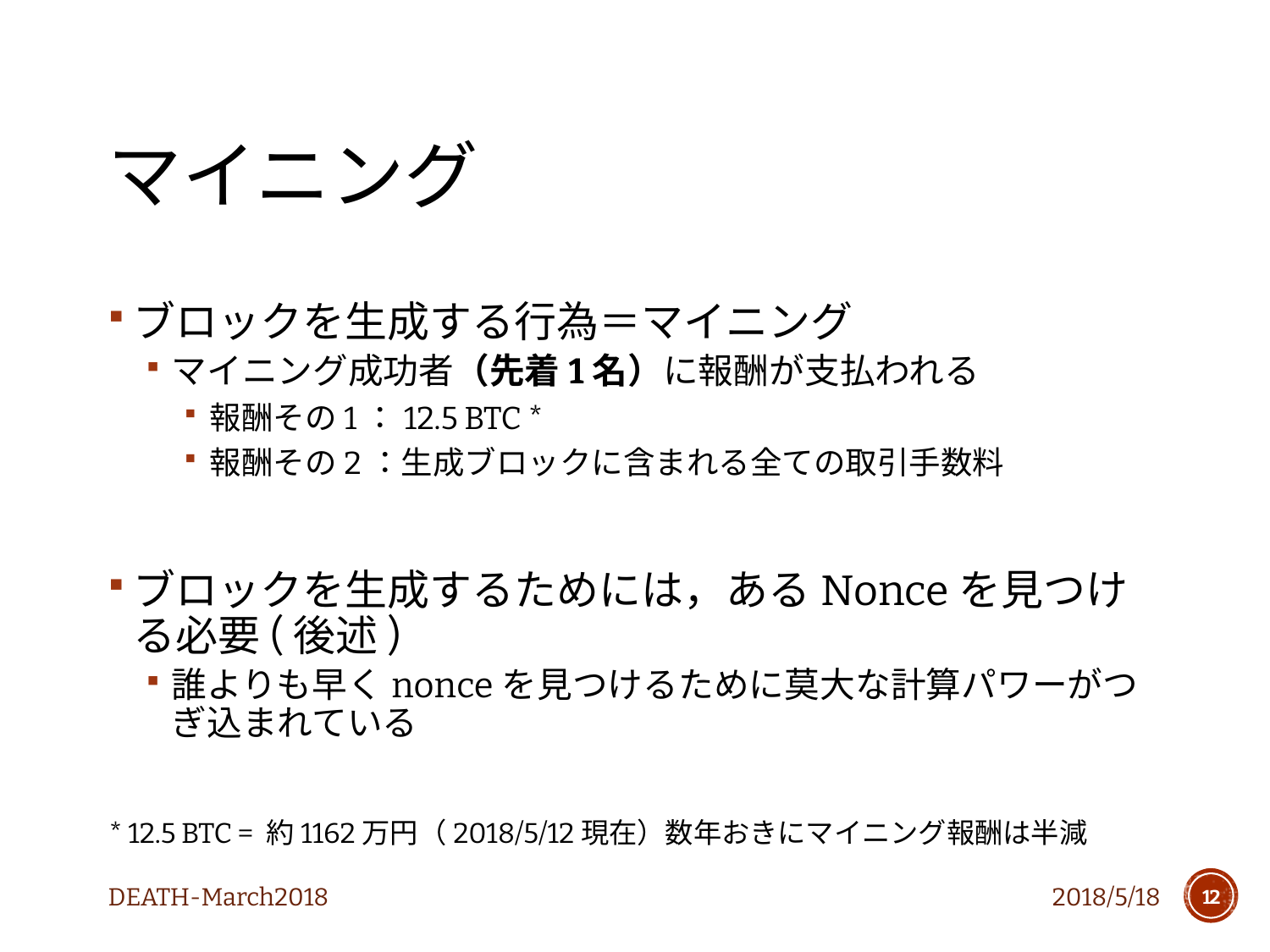

# マイニング
ブロックを生成する行為＝マイニング
マイニング成功者（先着1名）に報酬が支払われる
報酬その1：12.5 BTC *
報酬その2：生成ブロックに含まれる全ての取引手数料

ブロックを生成するためには，あるNonceを見つける必要(後述)
誰よりも早くnonceを見つけるために莫大な計算パワーがつぎ込まれている
* 12.5 BTC = 約1162万円（2018/5/12現在）数年おきにマイニング報酬は半減
DEATH-March2018
2018/5/18
12